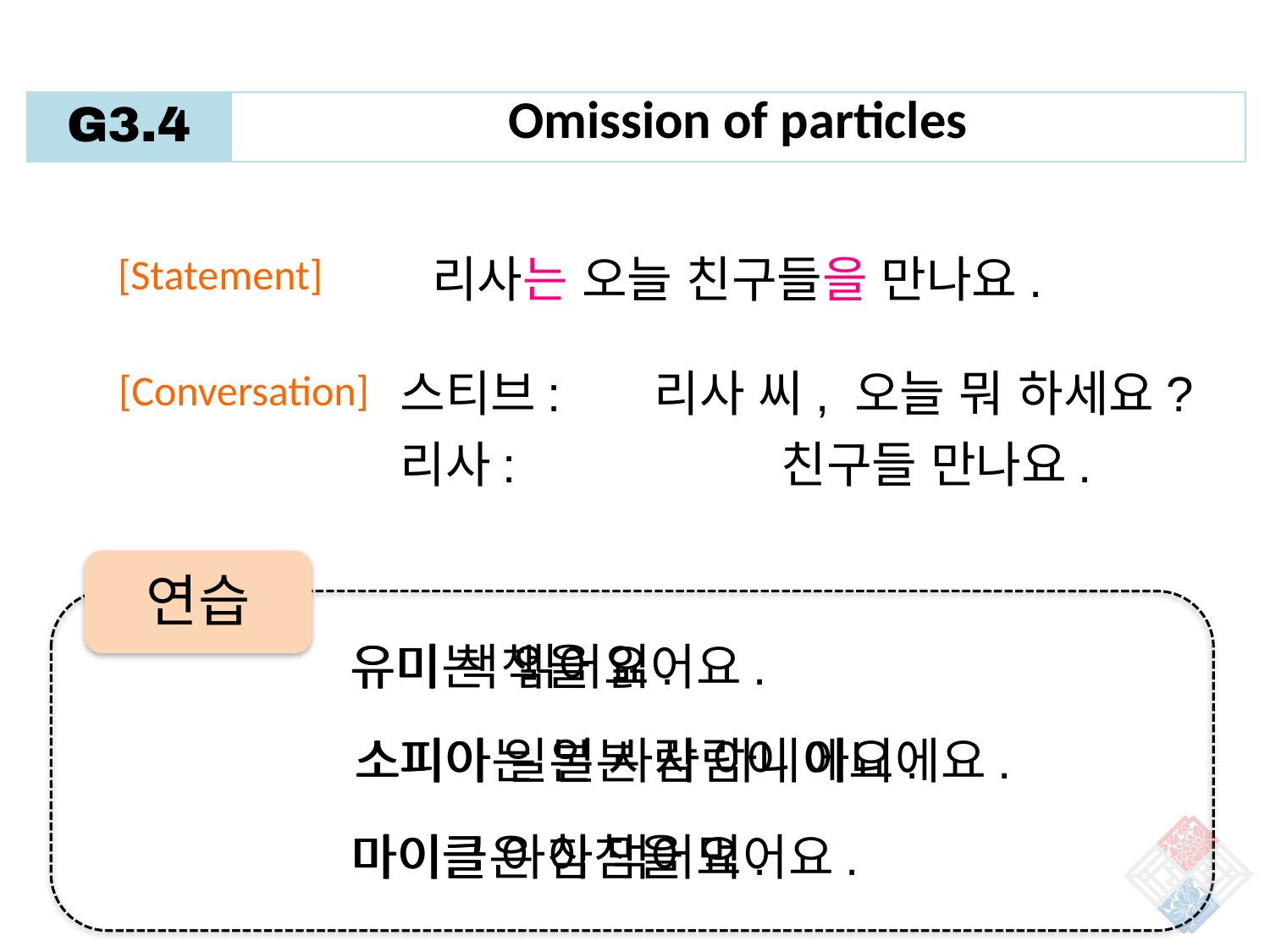

| G3.4 | Omission of particles |
| --- | --- |
[Statement]
리사는 오늘 친구들을 만나요.
스티브: 	리사 씨, 오늘 뭐 하세요?
리사: 		친구들 만나요.
[Conversation]

연습

유미는 책을 읽어요.
유미 책 읽어요.
소피아는 일본 사람이 아니에요.
소피아 일본 사람 아니에요.

마이클은 아침을 먹어요.
마이클 아침 먹어요.